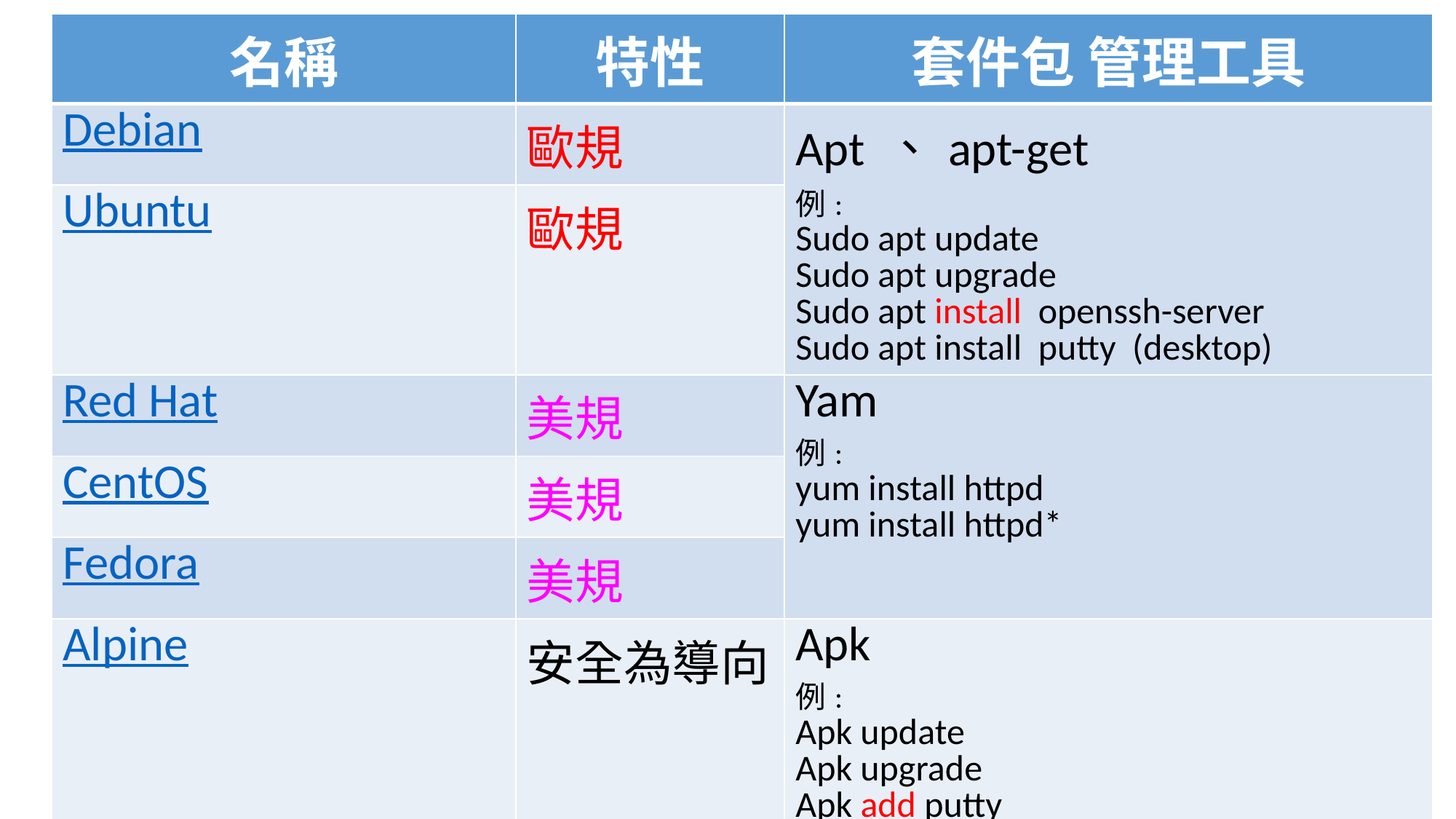

| 名稱 | 特性 | 套件包 管理工具 |
| --- | --- | --- |
| Debian | 歐規 | Apt 、apt-get 例: Sudo apt update Sudo apt upgrade Sudo apt install openssh-server Sudo apt install putty (desktop) |
| Ubuntu | 歐規 |  |
| Red Hat | 美規 | Yam 例: yum install httpd yum install httpd\* |
| CentOS | 美規 |  |
| Fedora | 美規 |  |
| Alpine | 安全為導向 | Apk 例: Apk update Apk upgrade Apk add putty |